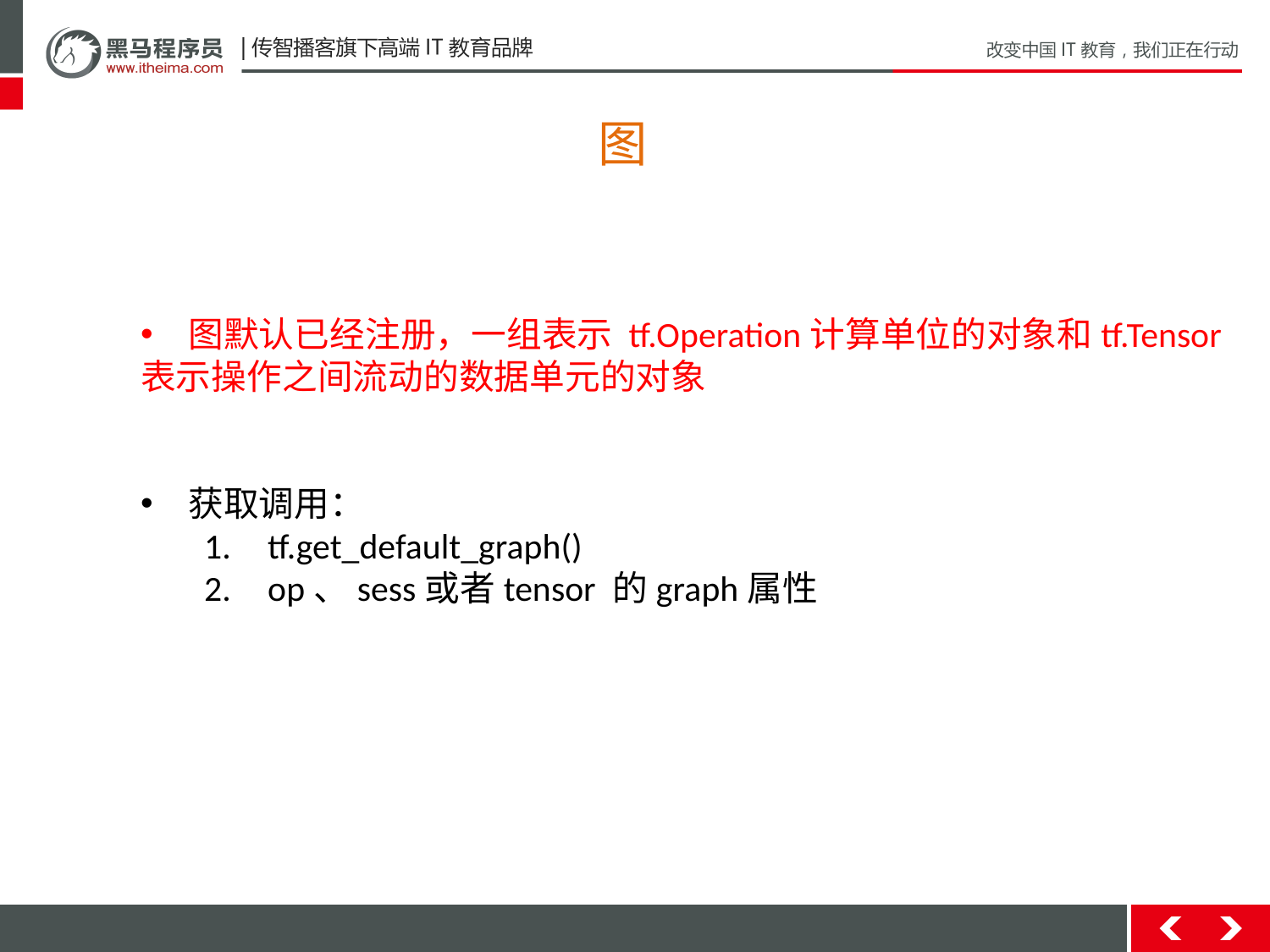

图
图默认已经注册，一组表示 tf.Operation计算单位的对象和tf.Tensor
表示操作之间流动的数据单元的对象

获取调用：
tf.get_default_graph()
op、sess或者tensor 的graph属性